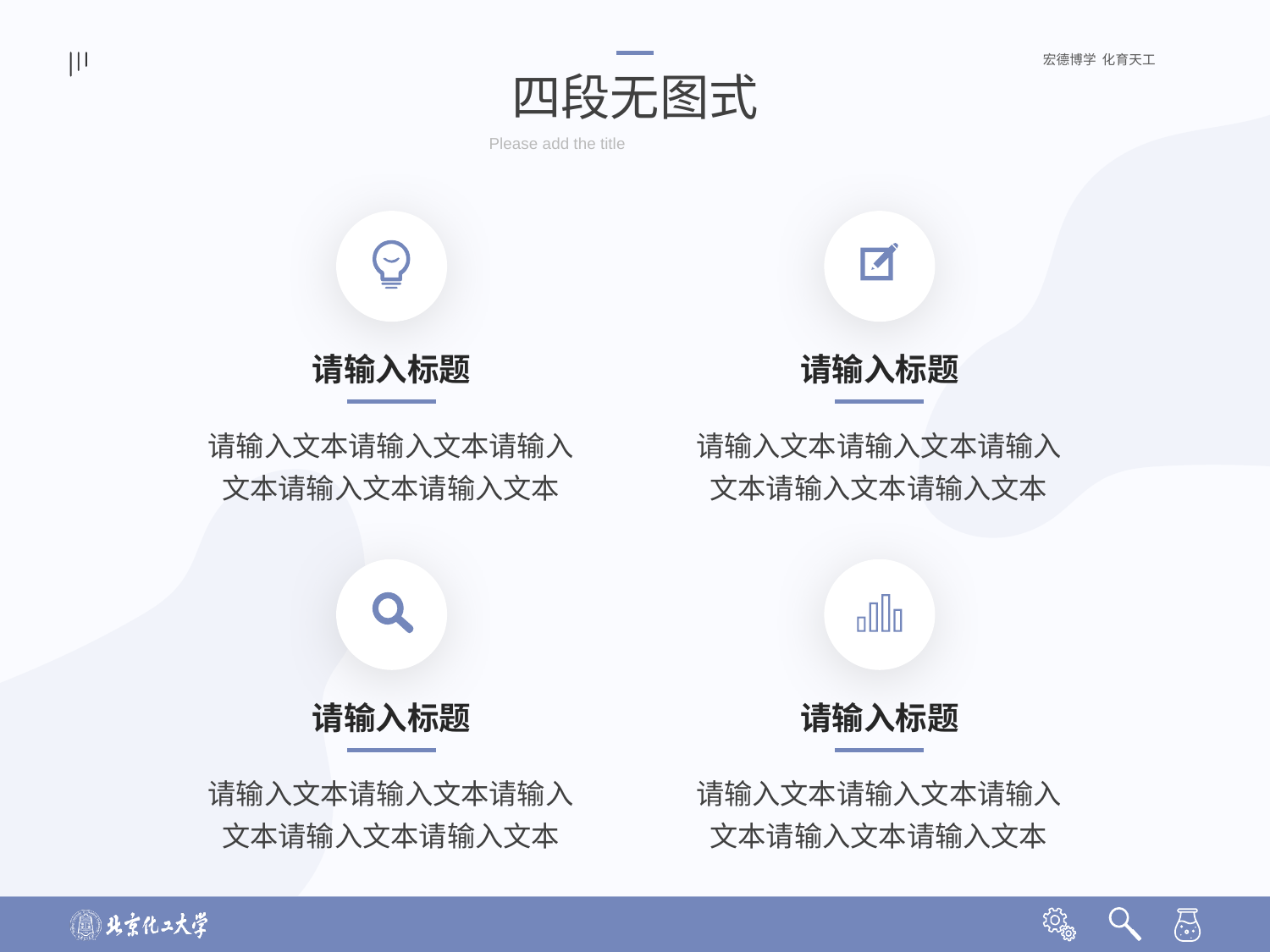

四段无图式
Please add the title

请输入标题
请输入标题
请输入文本请输入文本请输入文本请输入文本请输入文本
请输入文本请输入文本请输入文本请输入文本请输入文本

请输入标题
请输入标题
请输入文本请输入文本请输入文本请输入文本请输入文本
请输入文本请输入文本请输入文本请输入文本请输入文本